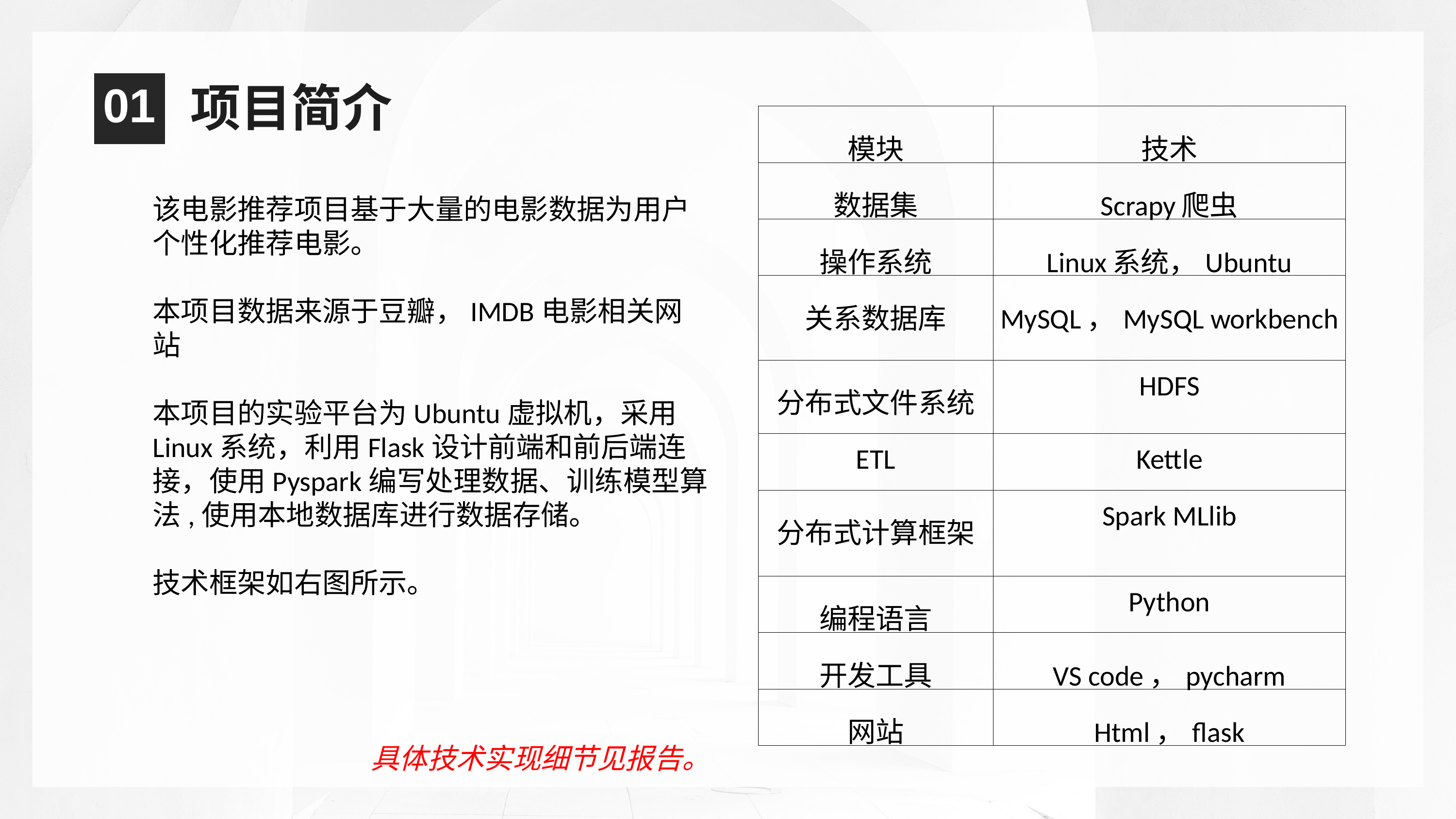

01
项目简介
| 模块 | 技术 |
| --- | --- |
| 数据集 | Scrapy爬虫 |
| 操作系统 | Linux系统，Ubuntu |
| 关系数据库 | MySQL，MySQL workbench |
| 分布式文件系统 | HDFS |
| ETL | Kettle |
| 分布式计算框架 | Spark MLlib |
| 编程语言 | Python |
| 开发工具 | VS code，pycharm |
| 网站 | Html，flask |
该电影推荐项目基于大量的电影数据为用户个性化推荐电影。

本项目数据来源于豆瓣，IMDB电影相关网站

本项目的实验平台为Ubuntu虚拟机，采用Linux系统，利用Flask设计前端和前后端连接，使用Pyspark编写处理数据、训练模型算法,使用本地数据库进行数据存储。

技术框架如右图所示。

具体技术实现细节见报告。